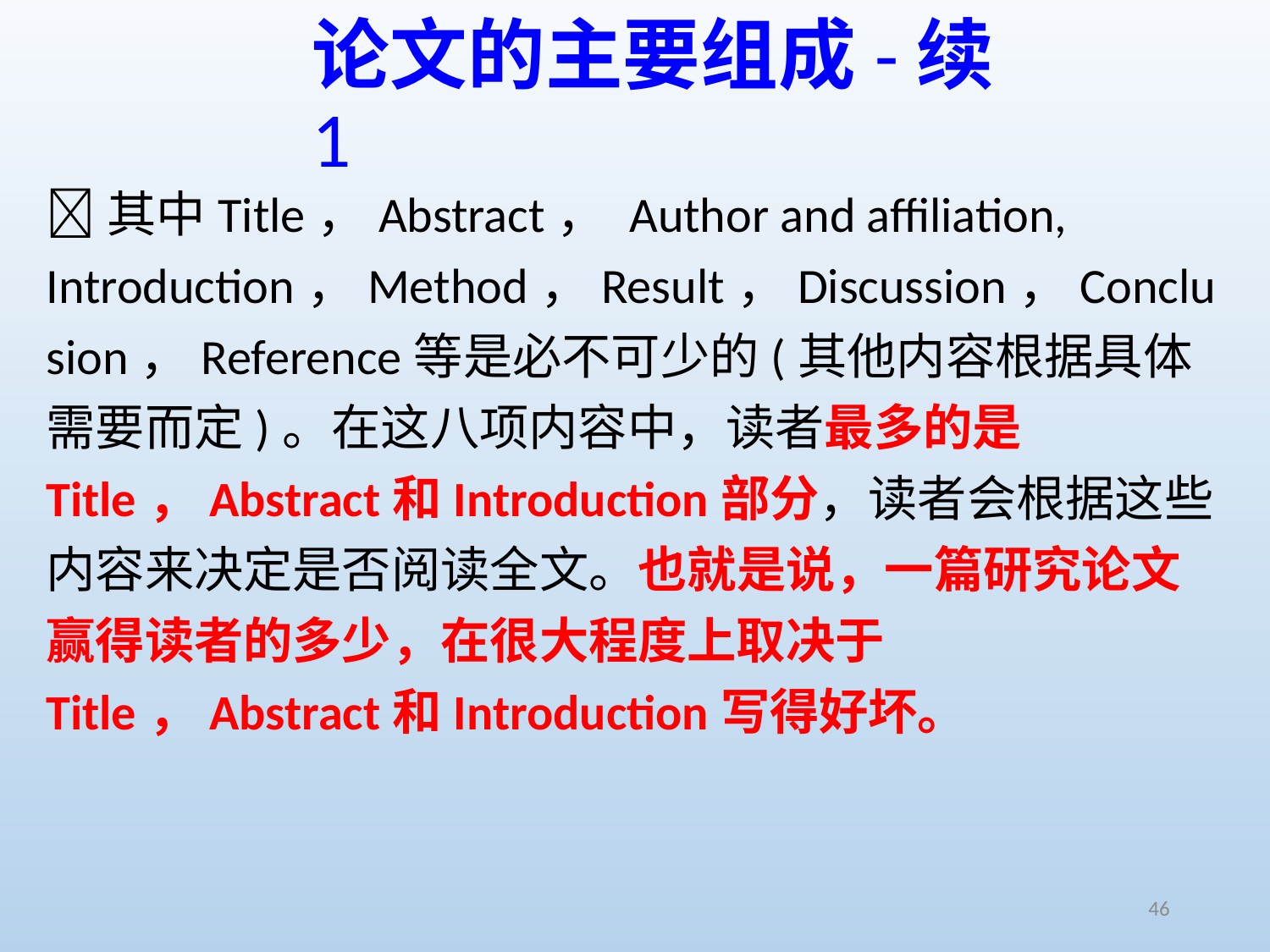

# 论文的主要组成-续1
􀂃其中Title，Abstract， Author and affiliation, Introduction，Method，Result，Discussion，Conclusion，Reference等是必不可少的(其他内容根据具体需要而定)。在这八项内容中，读者最多的是Title，Abstract和Introduction部分，读者会根据这些内容来决定是否阅读全文。也就是说，一篇研究论文赢得读者的多少，在很大程度上取决于Title，Abstract和Introduction写得好坏。
46